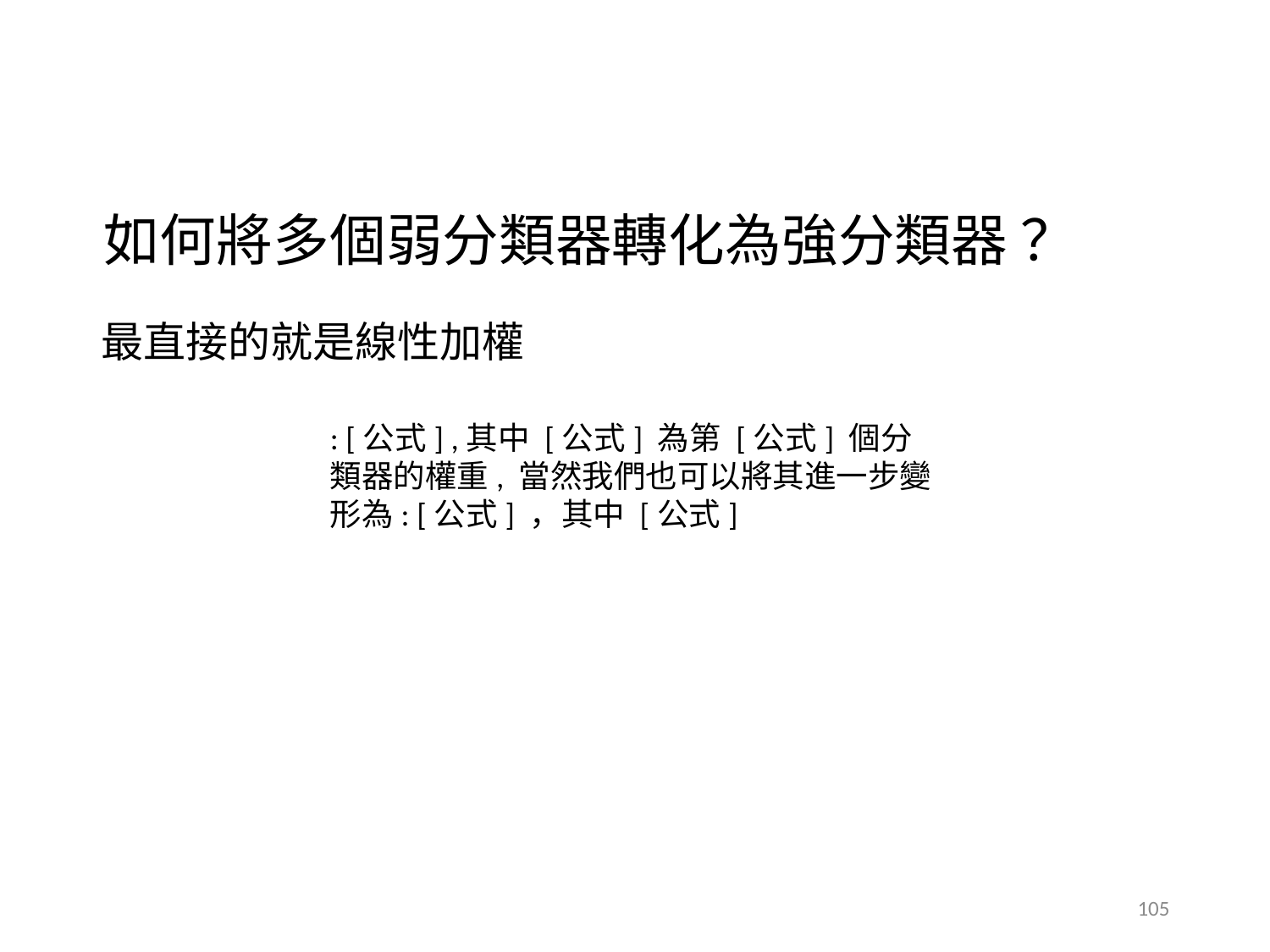

如何將多個弱分類器轉化為強分類器 ？
最直接的就是線性加權

: [公式] ,其中 [公式] 為第 [公式] 個分類器的權重, 當然我們也可以將其進一步變形為: [公式] ，其中 [公式]
105